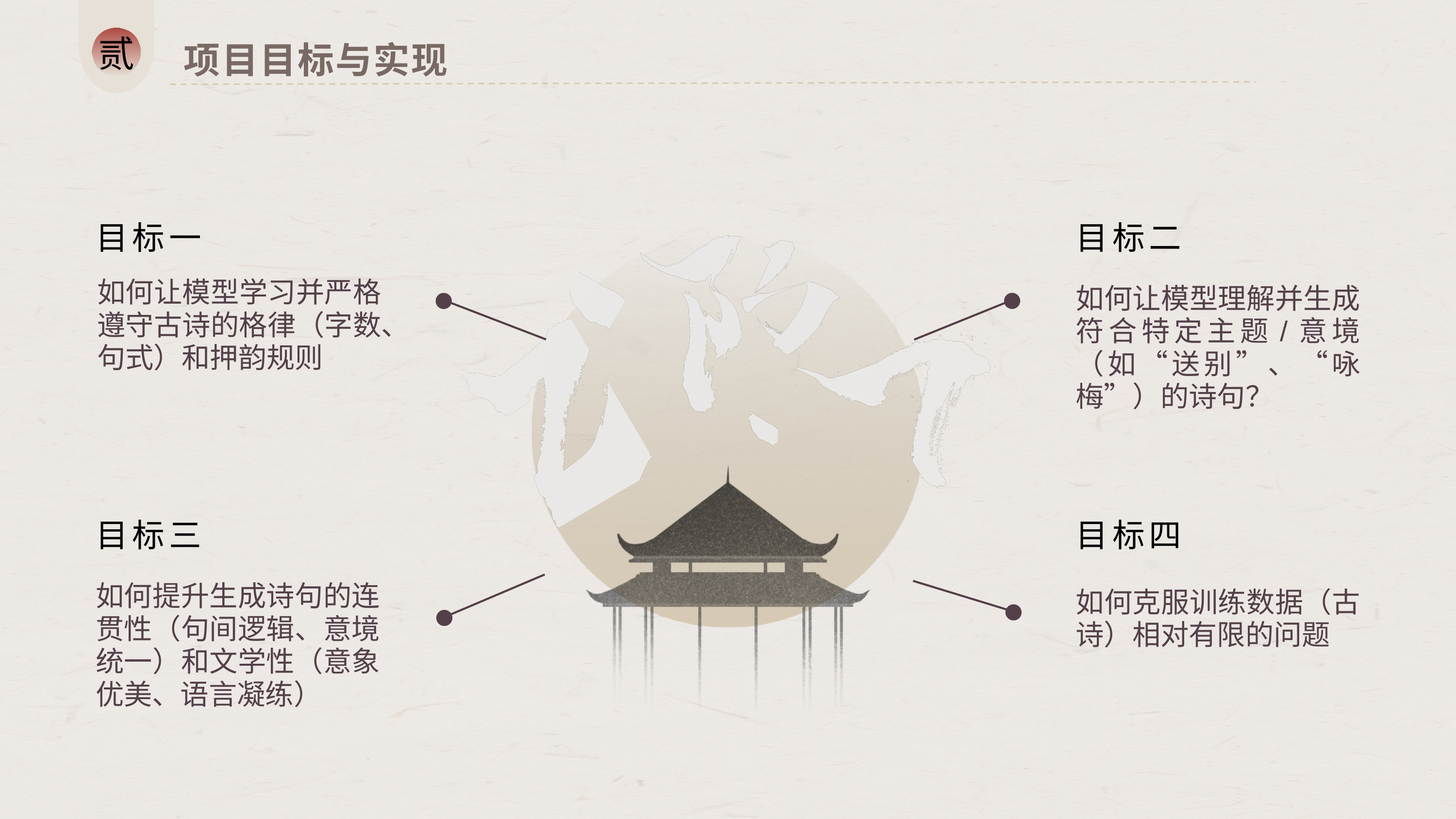

贰
项目目标与实现
目标一
如何让模型学习并严格遵守古诗的格律（字数、句式）和押韵规则
目标二
如何让模型理解并生成符合特定主题/意境（如“送别”、“咏梅”）的诗句？

目标三
如何提升生成诗句的连贯性（句间逻辑、意境统一）和文学性（意象优美、语言凝练）
目标四
如何克服训练数据（古诗）相对有限的问题